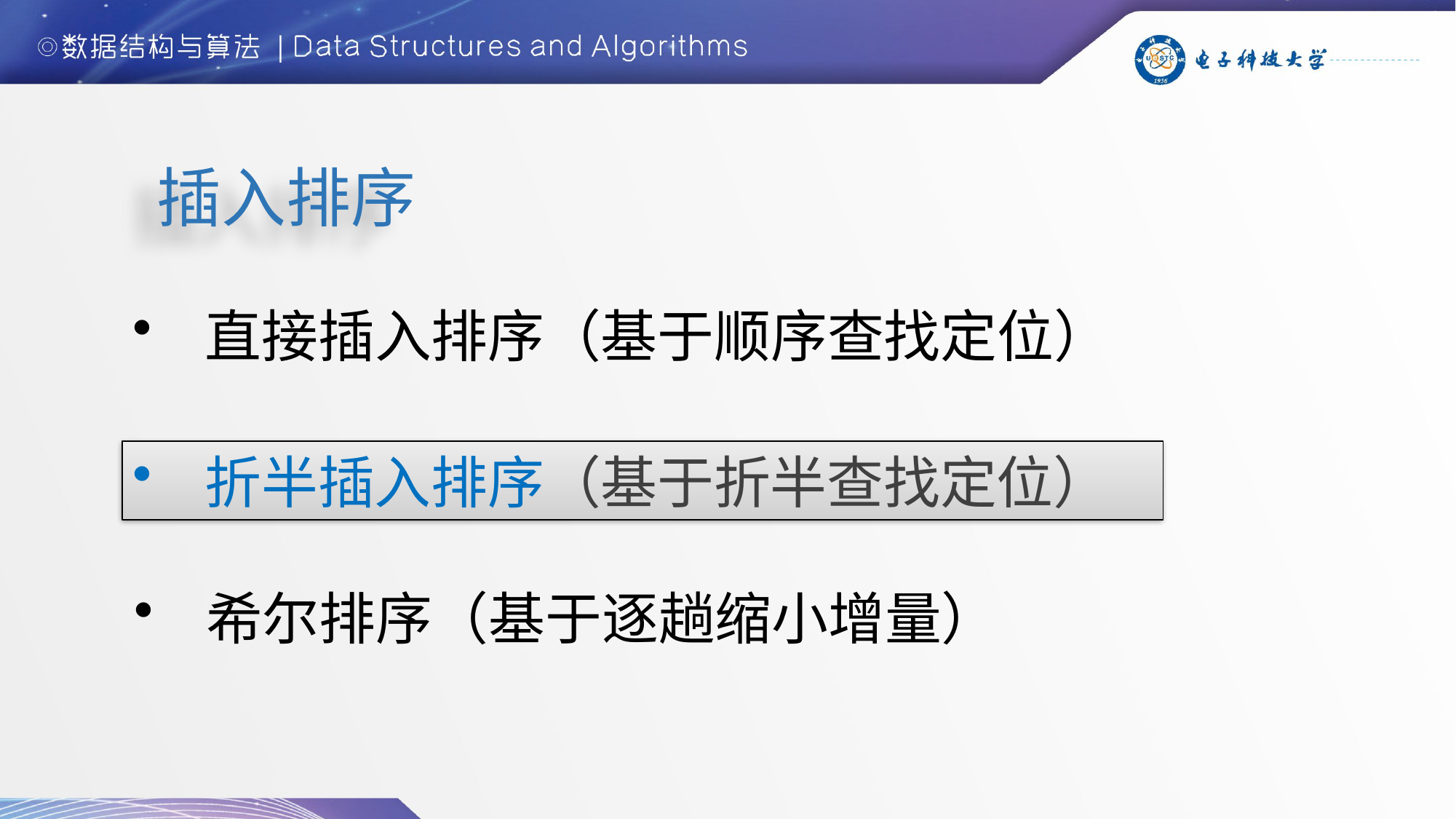

插入排序
   直接插入排序（基于顺序查找定位）
   折半插入排序（基于折半查找定位）
   希尔排序（基于逐趟缩小增量）
228